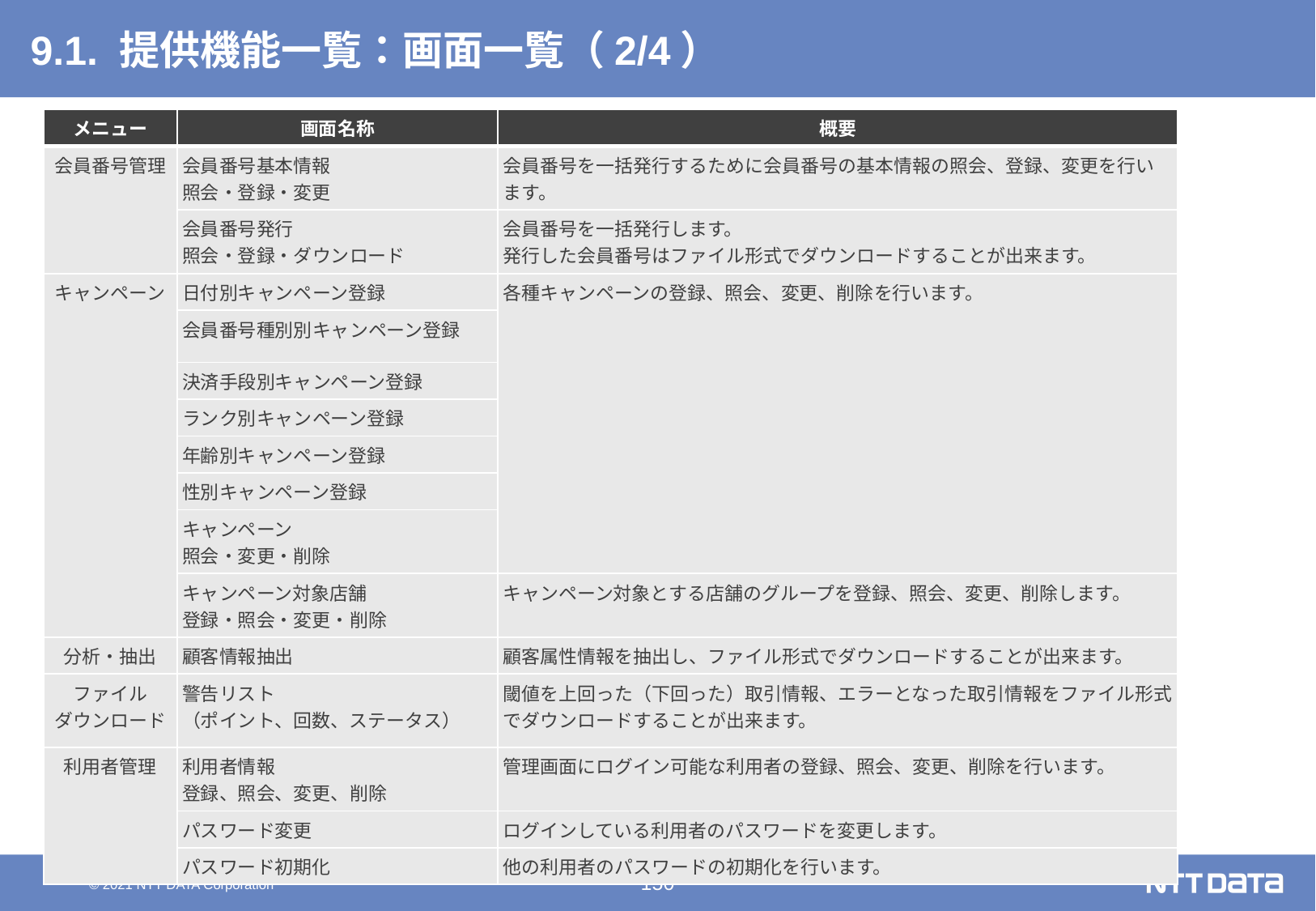

# 9.1. 提供機能一覧：画面一覧（2/4）
| メニュー | 画面名称 | 概要 |
| --- | --- | --- |
| 会員番号管理 | 会員番号基本情報 照会・登録・変更 | 会員番号を一括発行するために会員番号の基本情報の照会、登録、変更を行います。 |
|  | 会員番号発行 照会・登録・ダウンロード | 会員番号を一括発行します。 発行した会員番号はファイル形式でダウンロードすることが出来ます。 |
| キャンペーン | 日付別キャンペーン登録 | 各種キャンペーンの登録、照会、変更、削除を行います。 |
|  | 会員番号種別別キャンペーン登録 |  |
|  | 決済手段別キャンペーン登録 |  |
|  | ランク別キャンペーン登録 |  |
|  | 年齢別キャンペーン登録 |  |
|  | 性別キャンペーン登録 |  |
|  | キャンペーン 照会・変更・削除 |  |
|  | キャンペーン対象店舗 登録・照会・変更・削除 | キャンペーン対象とする店舗のグループを登録、照会、変更、削除します。 |
| 分析・抽出 | 顧客情報抽出 | 顧客属性情報を抽出し、ファイル形式でダウンロードすることが出来ます。 |
| ファイル ダウンロード | 警告リスト （ポイント、回数、ステータス） | 閾値を上回った（下回った）取引情報、エラーとなった取引情報をファイル形式でダウンロードすることが出来ます。 |
| 利用者管理 | 利用者情報 登録、照会、変更、削除 | 管理画面にログイン可能な利用者の登録、照会、変更、削除を行います。 |
|  | パスワード変更 | ログインしている利用者のパスワードを変更します。 |
|  | パスワード初期化 | 他の利用者のパスワードの初期化を行います。 |